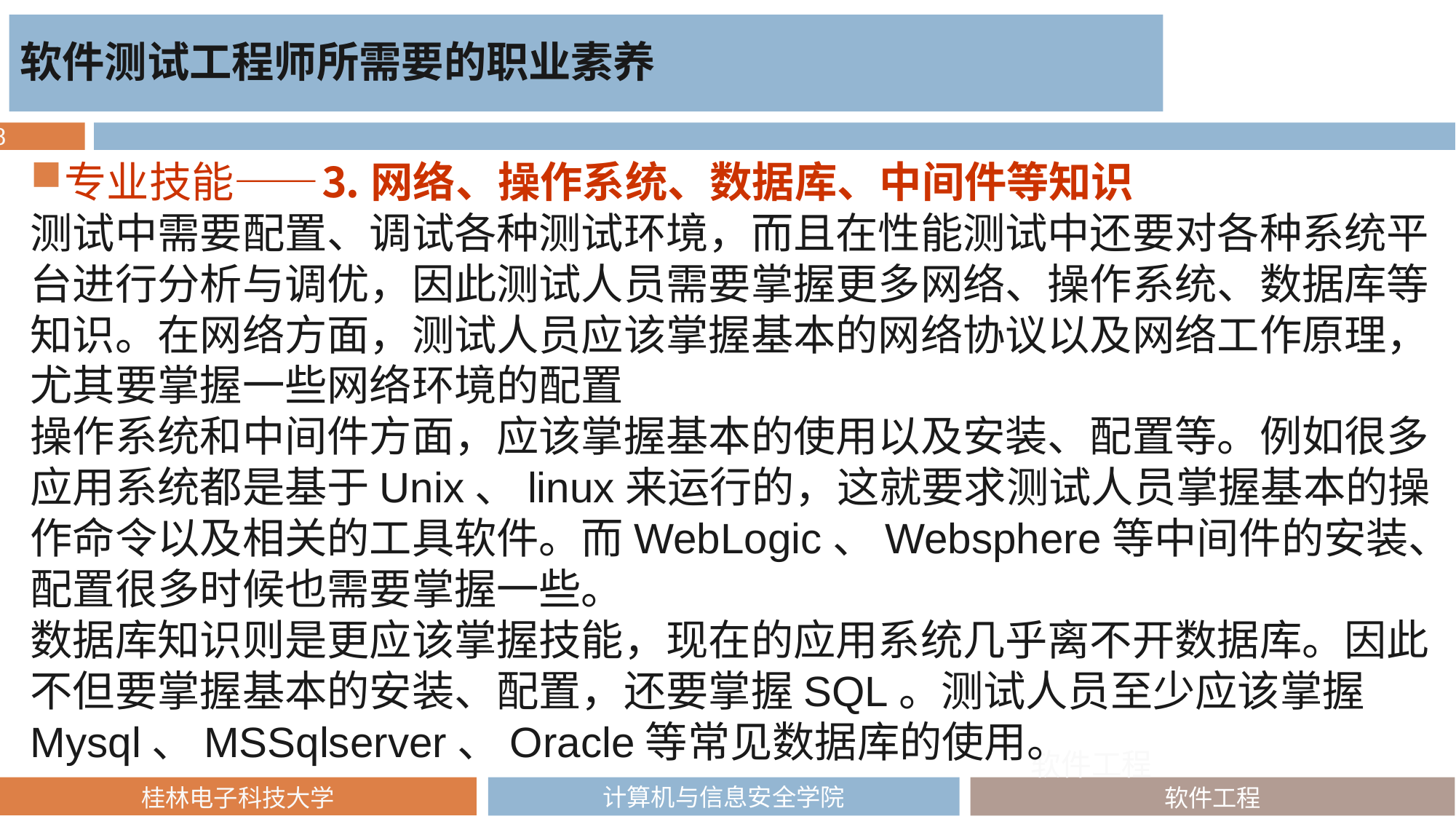

软件测试工程师所需要的职业素养

专业技能——⒊ 网络、操作系统、数据库、中间件等知识
测试中需要配置、调试各种测试环境，而且在性能测试中还要对各种系统平台进行分析与调优，因此测试人员需要掌握更多网络、操作系统、数据库等知识。在网络方面，测试人员应该掌握基本的网络协议以及网络工作原理，尤其要掌握一些网络环境的配置
操作系统和中间件方面，应该掌握基本的使用以及安装、配置等。例如很多应用系统都是基于Unix、linux来运行的，这就要求测试人员掌握基本的操作命令以及相关的工具软件。而WebLogic、Websphere等中间件的安装、配置很多时候也需要掌握一些。
数据库知识则是更应该掌握技能，现在的应用系统几乎离不开数据库。因此不但要掌握基本的安装、配置，还要掌握SQL。测试人员至少应该掌握Mysql、MSSqlserver、Oracle等常见数据库的使用。

软件工程